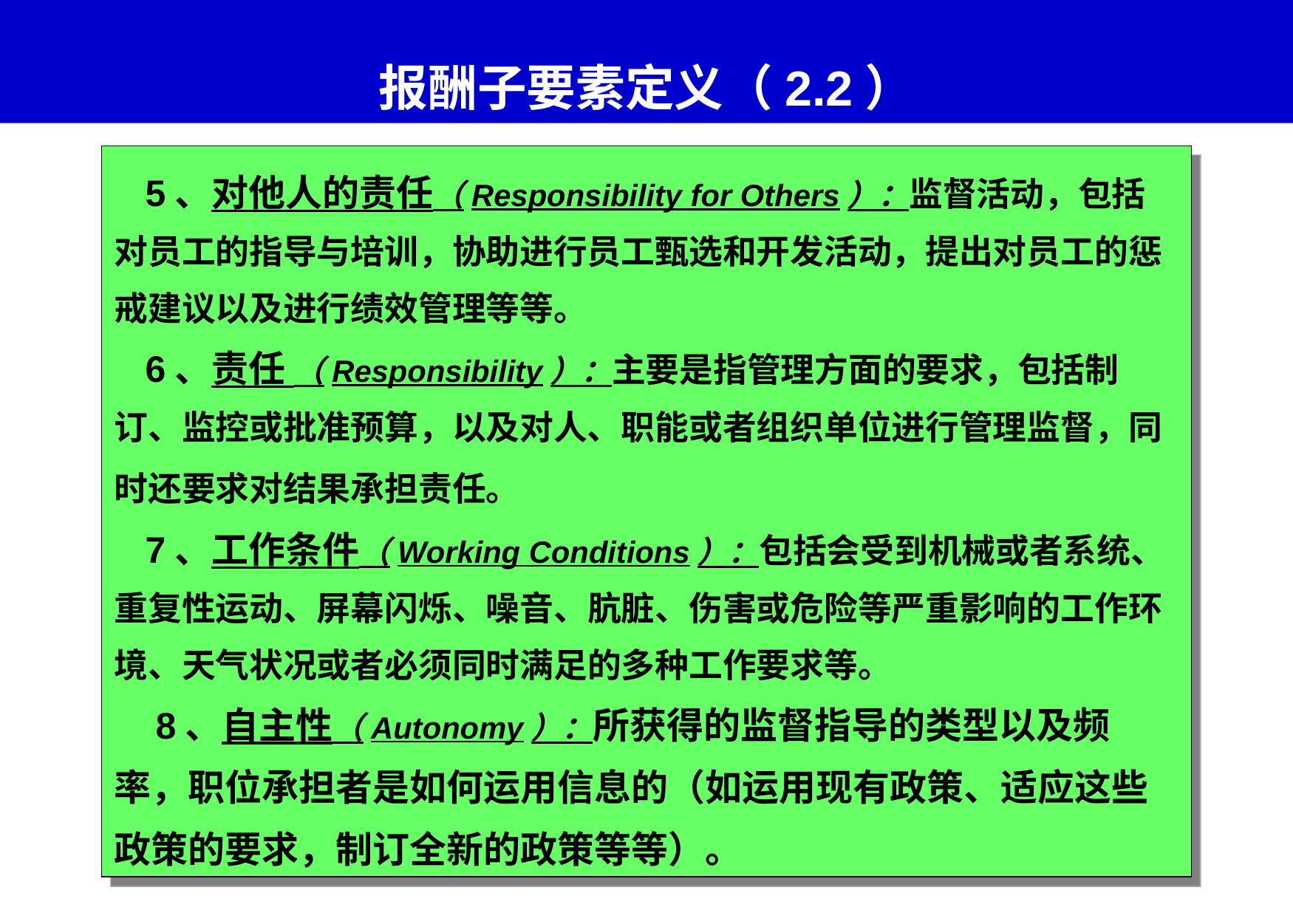

# 报酬子要素定义（2.2）
   5、对他人的责任（Responsibility for Others）：监督活动，包括对员工的指导与培训，协助进行员工甄选和开发活动，提出对员工的惩戒建议以及进行绩效管理等等。
   6、责任 （Responsibility）：主要是指管理方面的要求，包括制订、监控或批准预算，以及对人、职能或者组织单位进行管理监督，同时还要求对结果承担责任。
   7、工作条件（Working Conditions）：包括会受到机械或者系统、重复性运动、屏幕闪烁、噪音、肮脏、伤害或危险等严重影响的工作环境、天气状况或者必须同时满足的多种工作要求等。
    8、自主性（Autonomy）：所获得的监督指导的类型以及频率，职位承担者是如何运用信息的（如运用现有政策、适应这些政策的要求，制订全新的政策等等）。